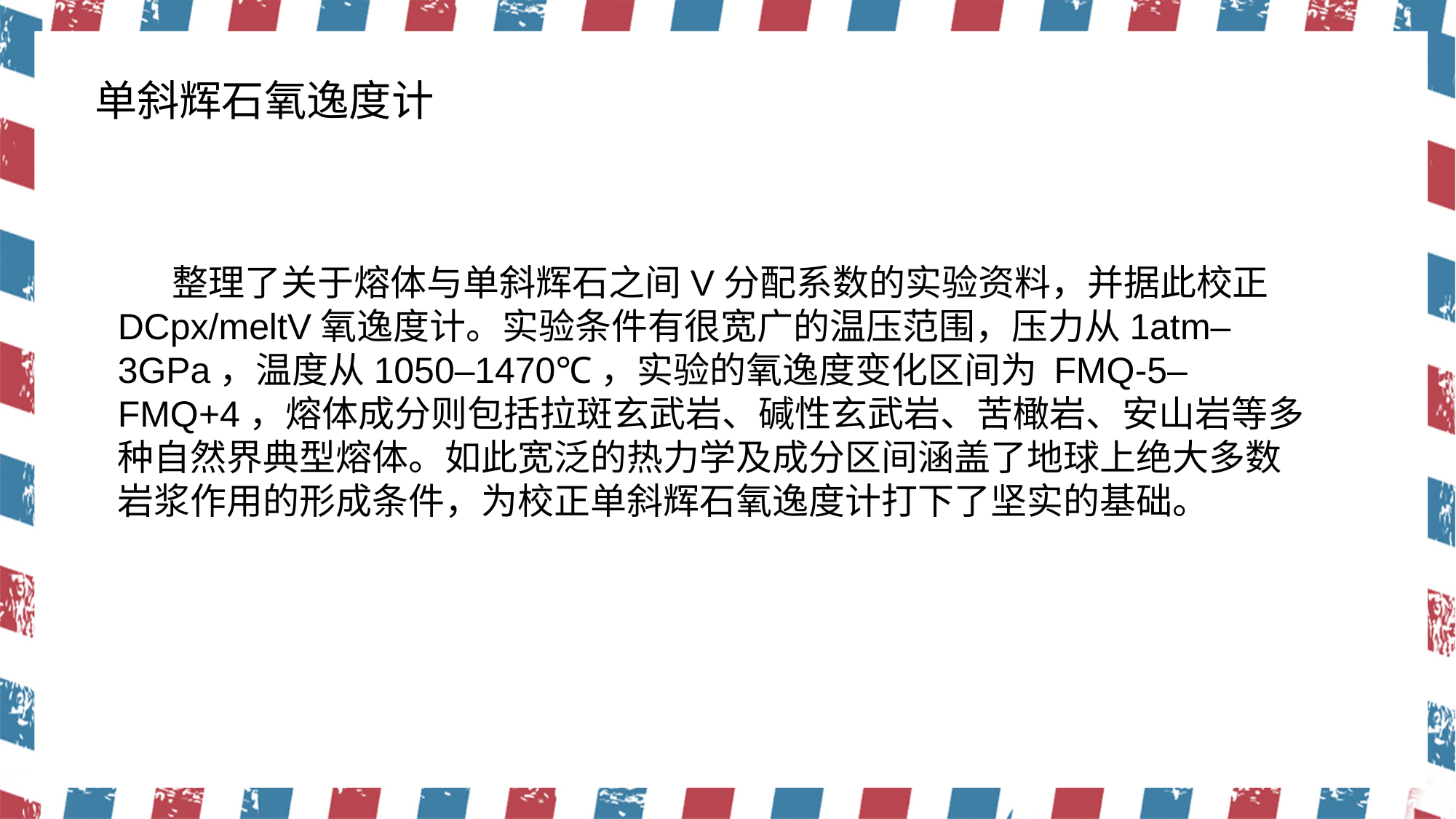

单斜辉石氧逸度计
整理了关于熔体与单斜辉石之间V分配系数的实验资料，并据此校正DCpx/meltV氧逸度计。实验条件有很宽广的温压范围，压力从1atm–3GPa，温度从1050–1470℃，实验的氧逸度变化区间为 FMQ-5–FMQ+4，熔体成分则包括拉斑玄武岩、碱性玄武岩、苦橄岩、安山岩等多种自然界典型熔体。如此宽泛的热力学及成分区间涵盖了地球上绝大多数岩浆作用的形成条件，为校正单斜辉石氧逸度计打下了坚实的基础。